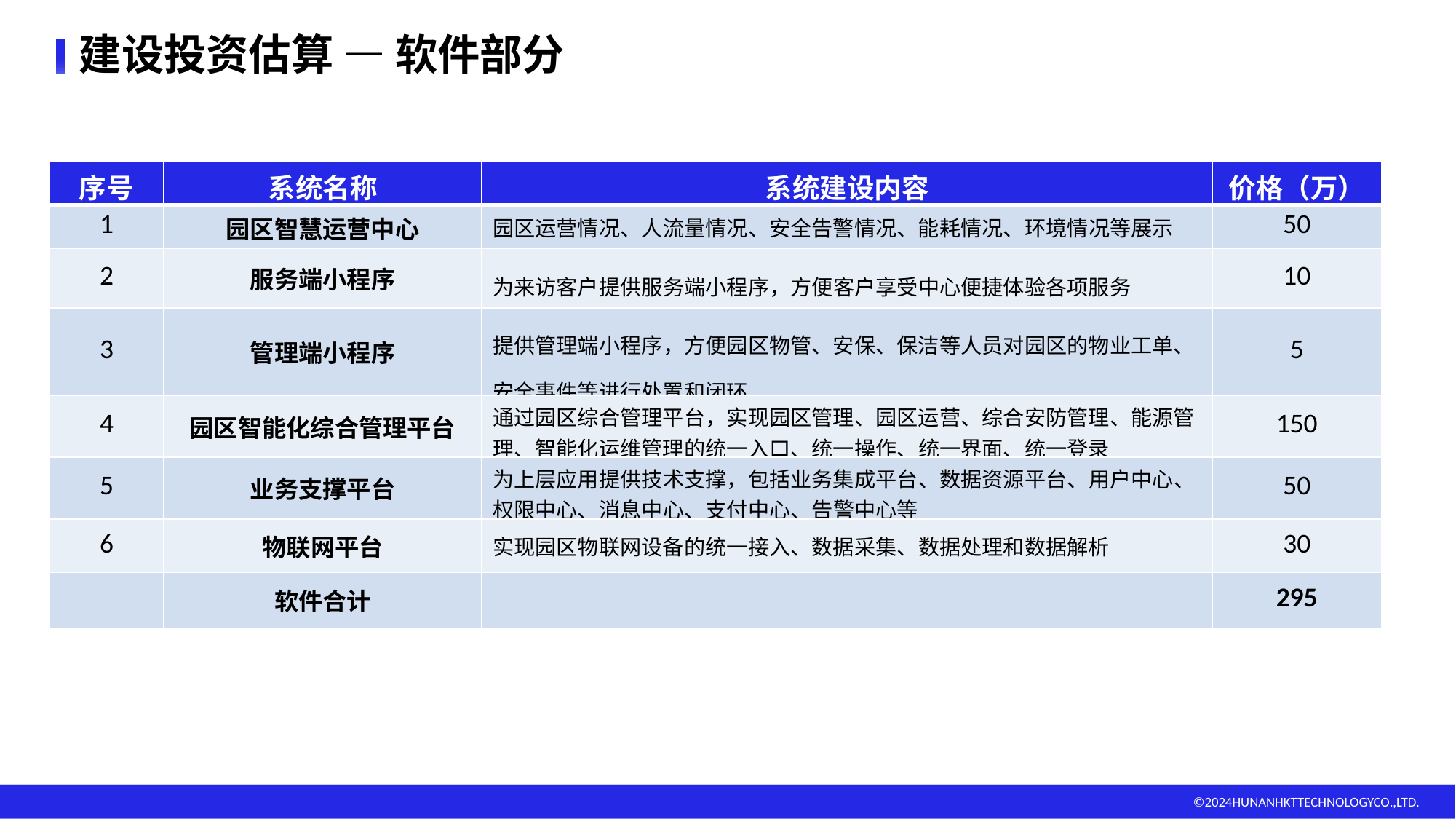

建设投资估算 — 软件部分

| 序号 | 系统名称 | 系统建设内容 | 价格（万） |
| --- | --- | --- | --- |
| 1 | 园区智慧运营中心 | 园区运营情况、人流量情况、安全告警情况、能耗情况、环境情况等展示 | 50 |
| 2 | 服务端小程序 | 为来访客户提供服务端小程序，方便客户享受中心便捷体验各项服务 | 10 |
| 3 | 管理端小程序 | 提供管理端小程序，方便园区物管、安保、保洁等人员对园区的物业工单、安全事件等进行处置和闭环 | 5 |
| 4 | 园区智能化综合管理平台 | 通过园区综合管理平台，实现园区管理、园区运营、综合安防管理、能源管理、智能化运维管理的统一入口、统一操作、统一界面、统一登录 | 150 |
| 5 | 业务支撑平台 | 为上层应用提供技术支撑，包括业务集成平台、数据资源平台、用户中心、权限中心、消息中心、支付中心、告警中心等 | 50 |
| 6 | 物联网平台 | 实现园区物联网设备的统一接入、数据采集、数据处理和数据解析 | 30 |
|  | 软件合计 |  | 295 |
e7d195523061f1c0c30ee18c1b05f65d12b38e2533cb2ccdAE0CC34CB5CBEBFAEC353FED4DECE97C3E379FD1D933F5E4DC18EF8EA6B7A1130D5F6DE9DD2BE4B0A8C9126ACE5083D1F5A9E323B29CCFC789518C7D6A04F119B2C2BA6C2D392B770AC0CE634954F6026173EFFBC74790B12ECBF60C8A15C0A51E938118406412A746BA9EB291FC8542

©2024HUNANHKTTECHNOLOGYCO.,LTD.